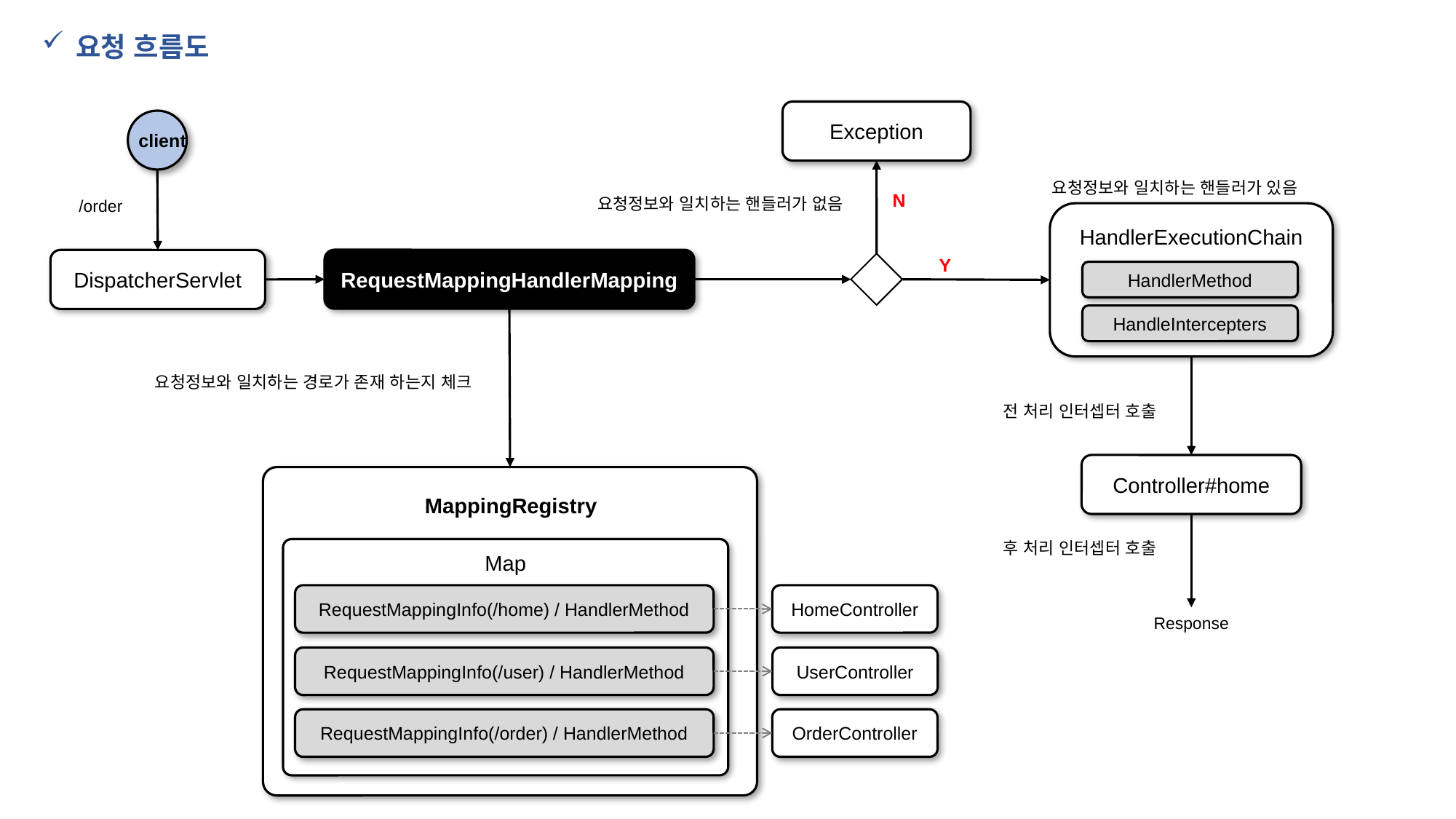

요청 흐름도
Exception

client
요청정보와 일치하는 핸들러가 있음
요청정보와 일치하는 핸들러가 없음
N
/order
HandlerExecutionChain

Y
RequestMappingHandlerMapping
DispatcherServlet

HandlerMethod
HandleIntercepters
요청정보와 일치하는 경로가 존재 하는지 체크
전 처리 인터셉터 호출
Controller#home
Map

MappingRegistry
후 처리 인터셉터 호출
Map

RequestMappingInfo(/home) / HandlerMethod
HomeController
Response
RequestMappingInfo(/user) / HandlerMethod
UserController
RequestMappingInfo(/order) / HandlerMethod
OrderController